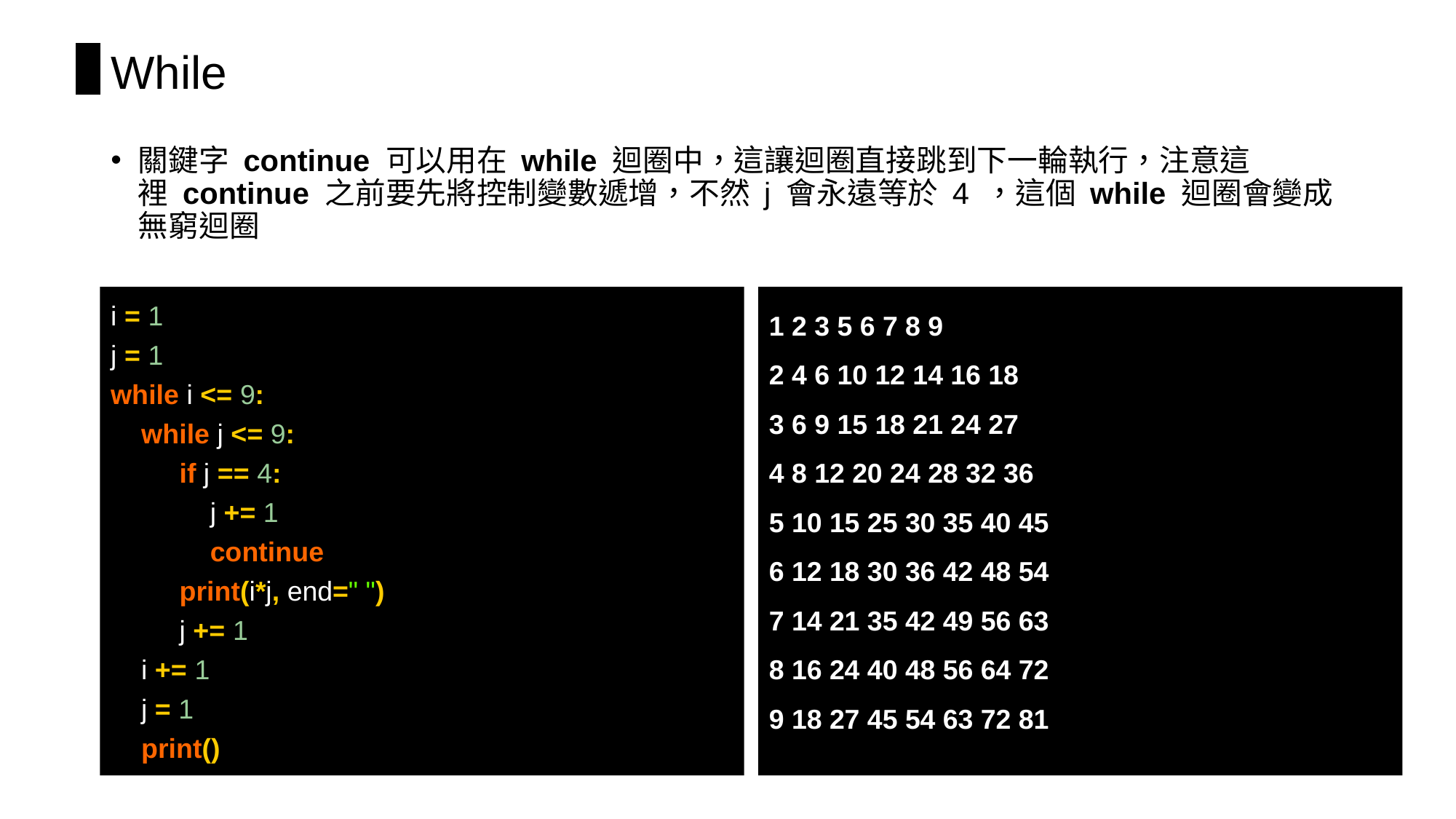

# While
關鍵字 continue 可以用在 while 迴圈中，這讓迴圈直接跳到下一輪執行，注意這裡 continue 之前要先將控制變數遞增，不然 j 會永遠等於 4 ，這個 while 迴圈會變成無窮迴圈
1 2 3 5 6 7 8 9
2 4 6 10 12 14 16 18
3 6 9 15 18 21 24 27
4 8 12 20 24 28 32 36
5 10 15 25 30 35 40 45
6 12 18 30 36 42 48 54
7 14 21 35 42 49 56 63
8 16 24 40 48 56 64 72
9 18 27 45 54 63 72 81
i = 1
j = 1
while i <= 9:
    while j <= 9:
         if j == 4:
             j += 1
             continue
         print(i*j, end=" ")
         j += 1
    i += 1
    j = 1
    print()